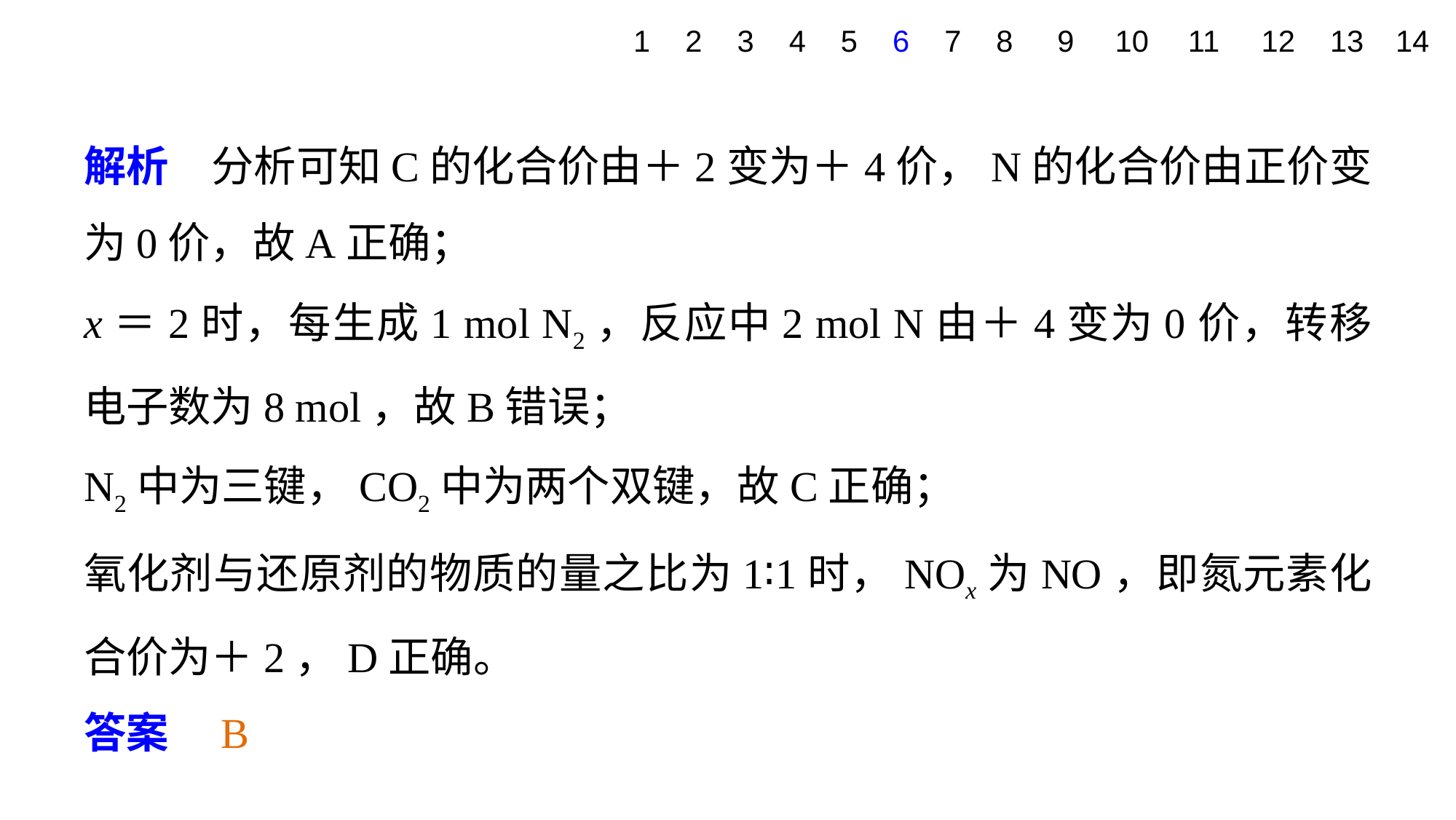

1
2
3
4
5
6
7
8
9
10
11
12
13
14
解析　分析可知C的化合价由＋2变为＋4价，N的化合价由正价变为0价，故A正确；
x＝2时，每生成1 mol N2，反应中2 mol N由＋4变为0价，转移电子数为8 mol，故B错误；
N2中为三键，CO2中为两个双键，故C正确；
氧化剂与还原剂的物质的量之比为1∶1时，NOx为NO，即氮元素化合价为＋2，D正确。
答案　B